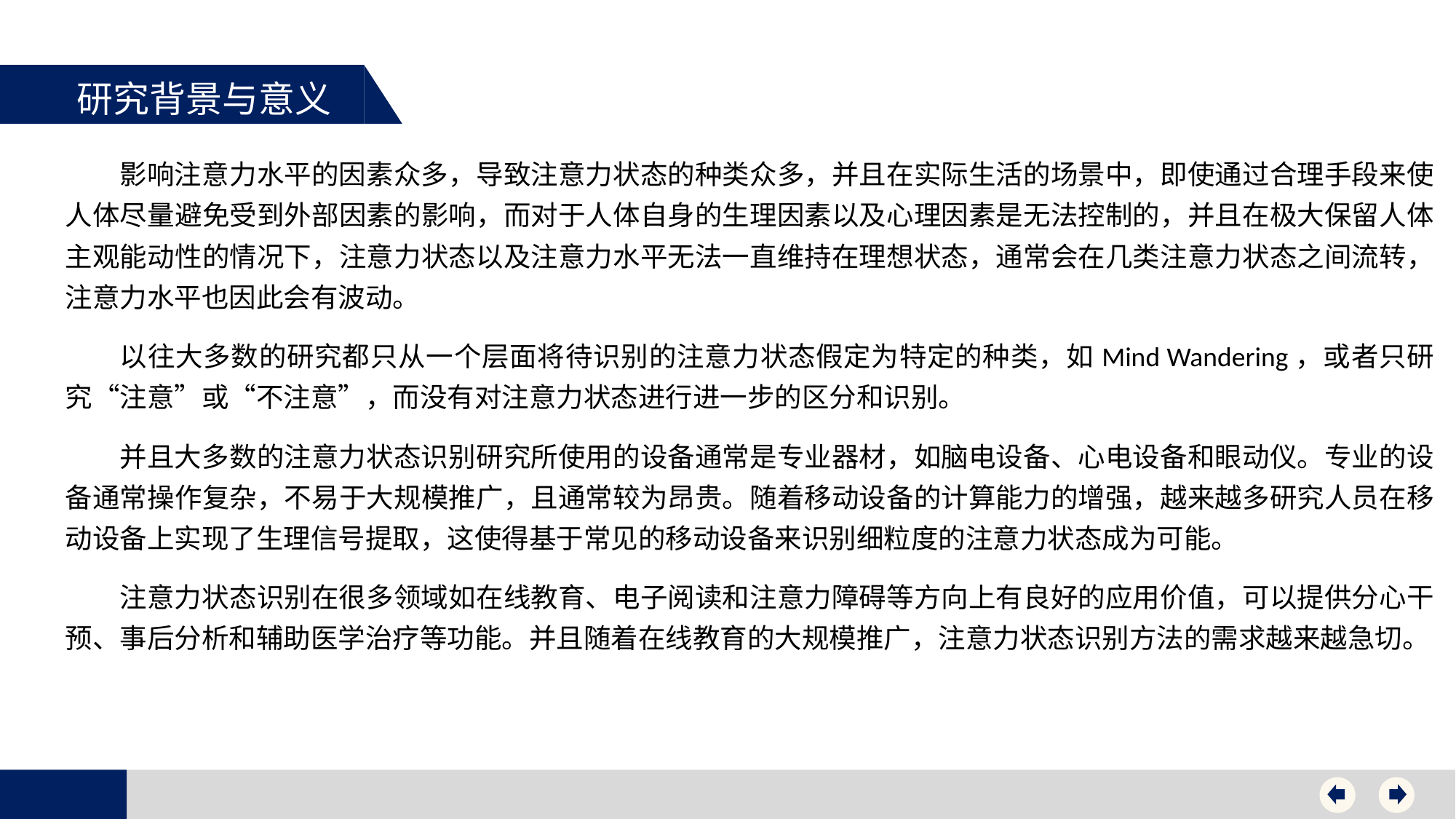

研究背景与意义
影响注意力水平的因素众多，导致注意力状态的种类众多，并且在实际生活的场景中，即使通过合理手段来使人体尽量避免受到外部因素的影响，而对于人体自身的生理因素以及心理因素是无法控制的，并且在极大保留人体主观能动性的情况下，注意力状态以及注意力水平无法一直维持在理想状态，通常会在几类注意力状态之间流转，注意力水平也因此会有波动。
以往大多数的研究都只从一个层面将待识别的注意力状态假定为特定的种类，如Mind Wandering，或者只研究“注意”或“不注意”，而没有对注意力状态进行进一步的区分和识别。
并且大多数的注意力状态识别研究所使用的设备通常是专业器材，如脑电设备、心电设备和眼动仪。专业的设备通常操作复杂，不易于大规模推广，且通常较为昂贵。随着移动设备的计算能力的增强，越来越多研究人员在移动设备上实现了生理信号提取，这使得基于常见的移动设备来识别细粒度的注意力状态成为可能。
注意力状态识别在很多领域如在线教育、电子阅读和注意力障碍等方向上有良好的应用价值，可以提供分心干预、事后分析和辅助医学治疗等功能。并且随着在线教育的大规模推广，注意力状态识别方法的需求越来越急切。